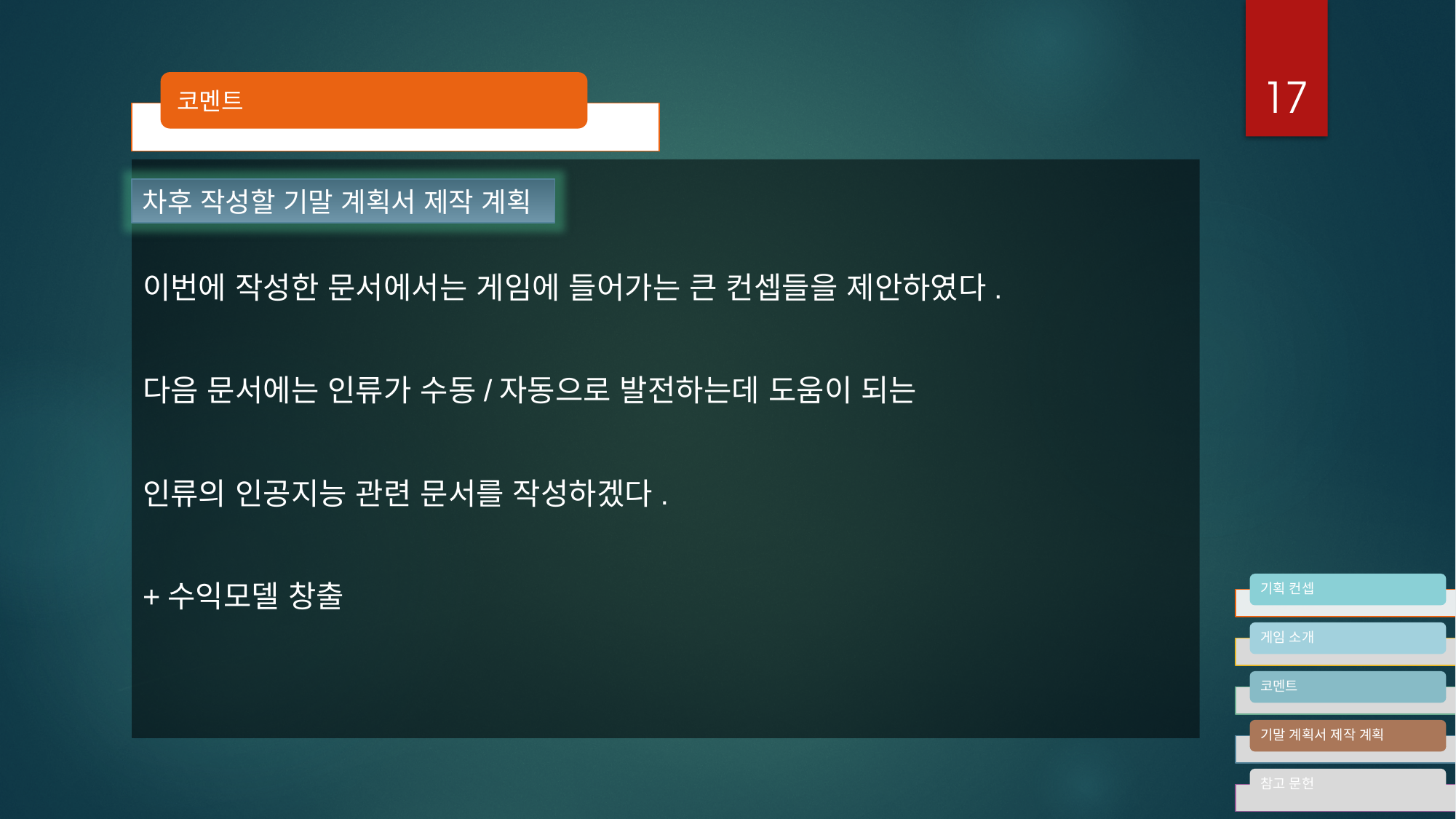

17

코멘트

이번에 작성한 문서에서는 게임에 들어가는 큰 컨셉들을 제안하였다.

다음 문서에는 인류가 수동/자동으로 발전하는데 도움이 되는

인류의 인공지능 관련 문서를 작성하겠다.

+수익모델 창출
차후 작성할 기말 계획서 제작 계획
기획 컨셉
게임 소개
코멘트
기말 계획서 제작 계획
참고 문헌